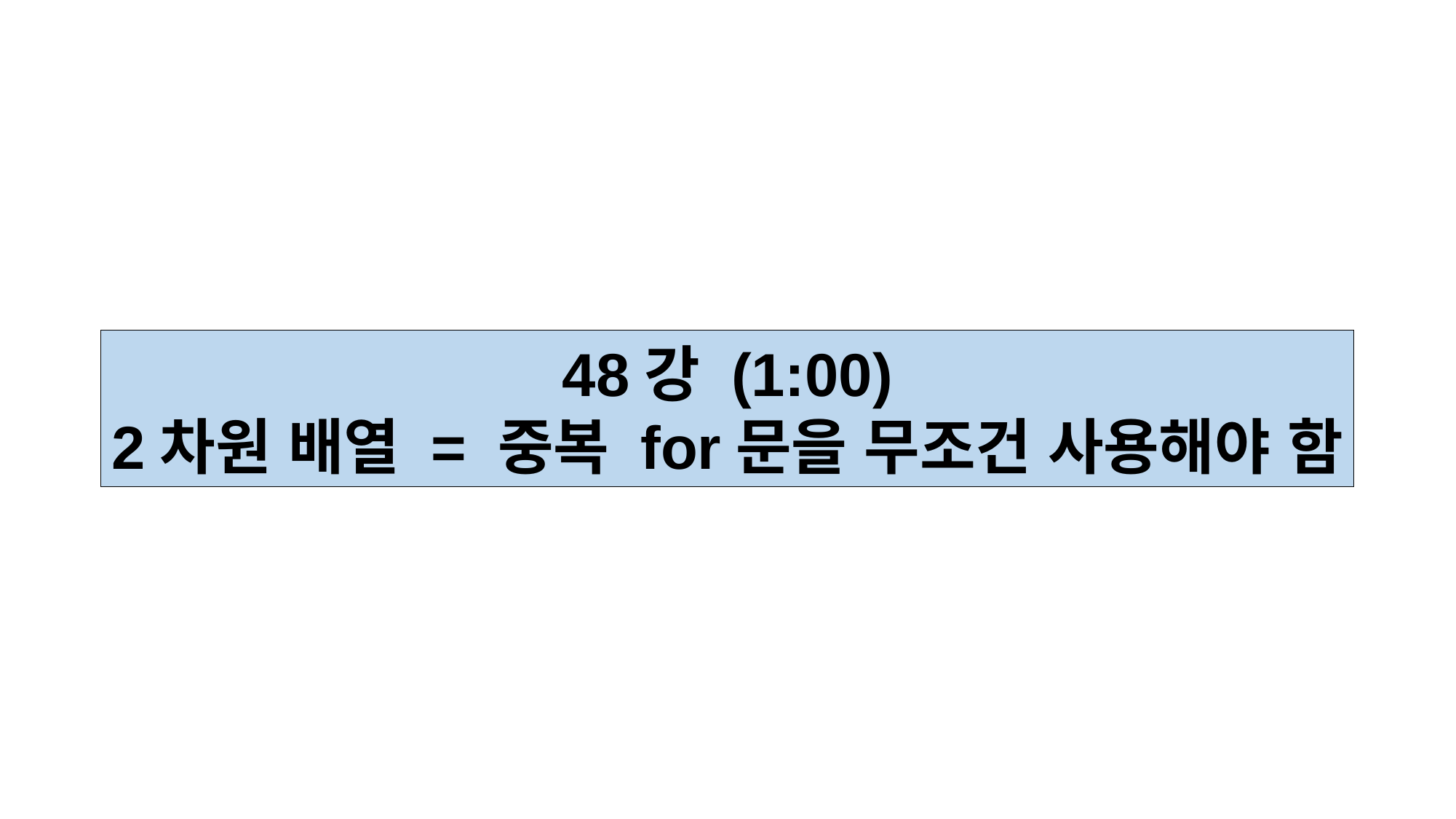

48강 (1:00)
2차원 배열 = 중복 for문을 무조건 사용해야 함